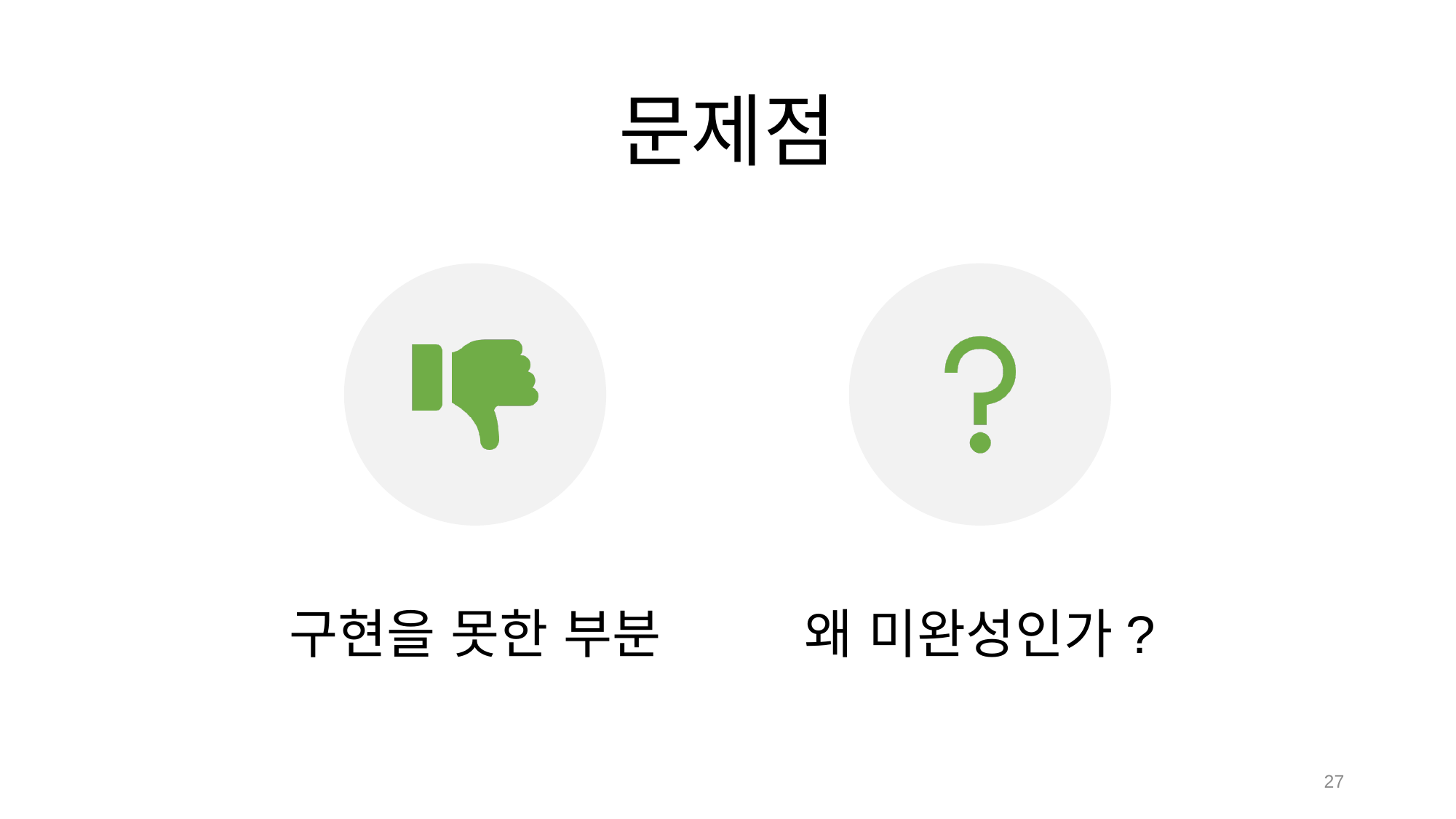

# 문제점
구현을 못한 부분
왜 미완성인가?
27